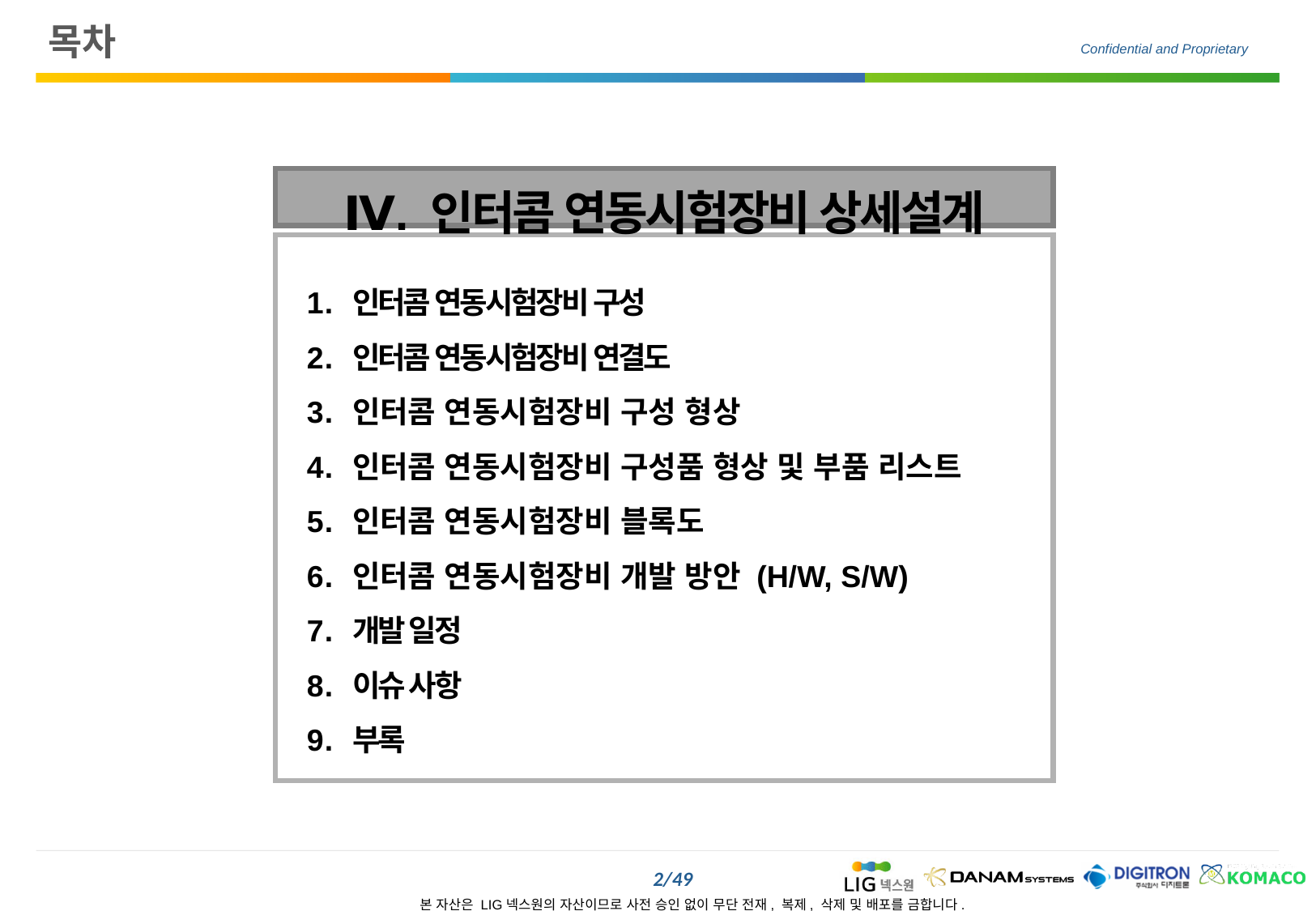

목차
Ⅳ. 인터콤 연동시험장비 상세설계

인터콤 연동시험장비 구성
인터콤 연동시험장비 연결도
인터콤 연동시험장비 구성 형상
인터콤 연동시험장비 구성품 형상 및 부품 리스트
인터콤 연동시험장비 블록도
인터콤 연동시험장비 개발 방안 (H/W, S/W)
개발 일정
이슈 사항
부록